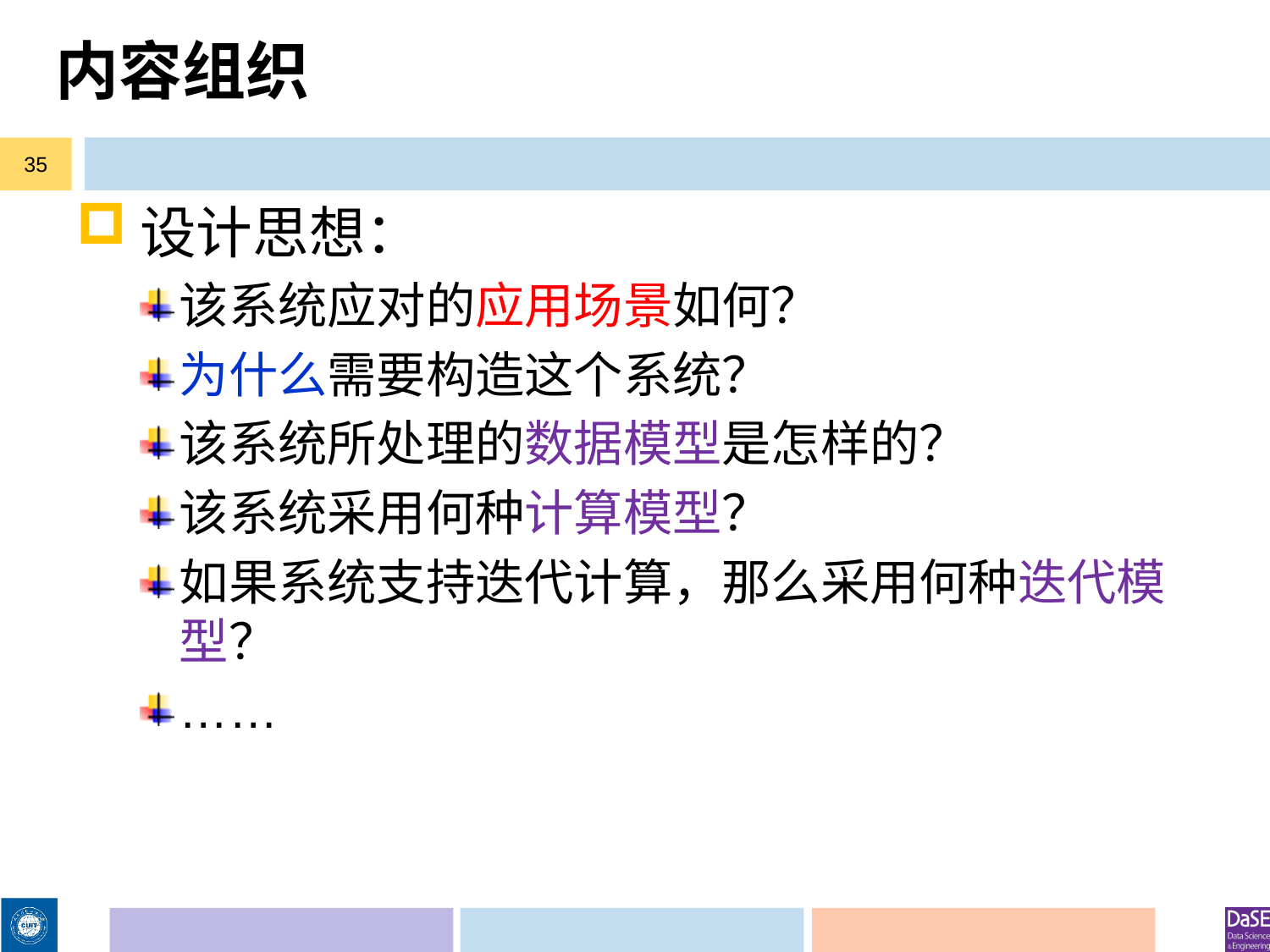

# 内容组织
35
设计思想：
该系统应对的应用场景如何？
为什么需要构造这个系统？
该系统所处理的数据模型是怎样的？
该系统采用何种计算模型？
如果系统支持迭代计算，那么采用何种迭代模型？
……